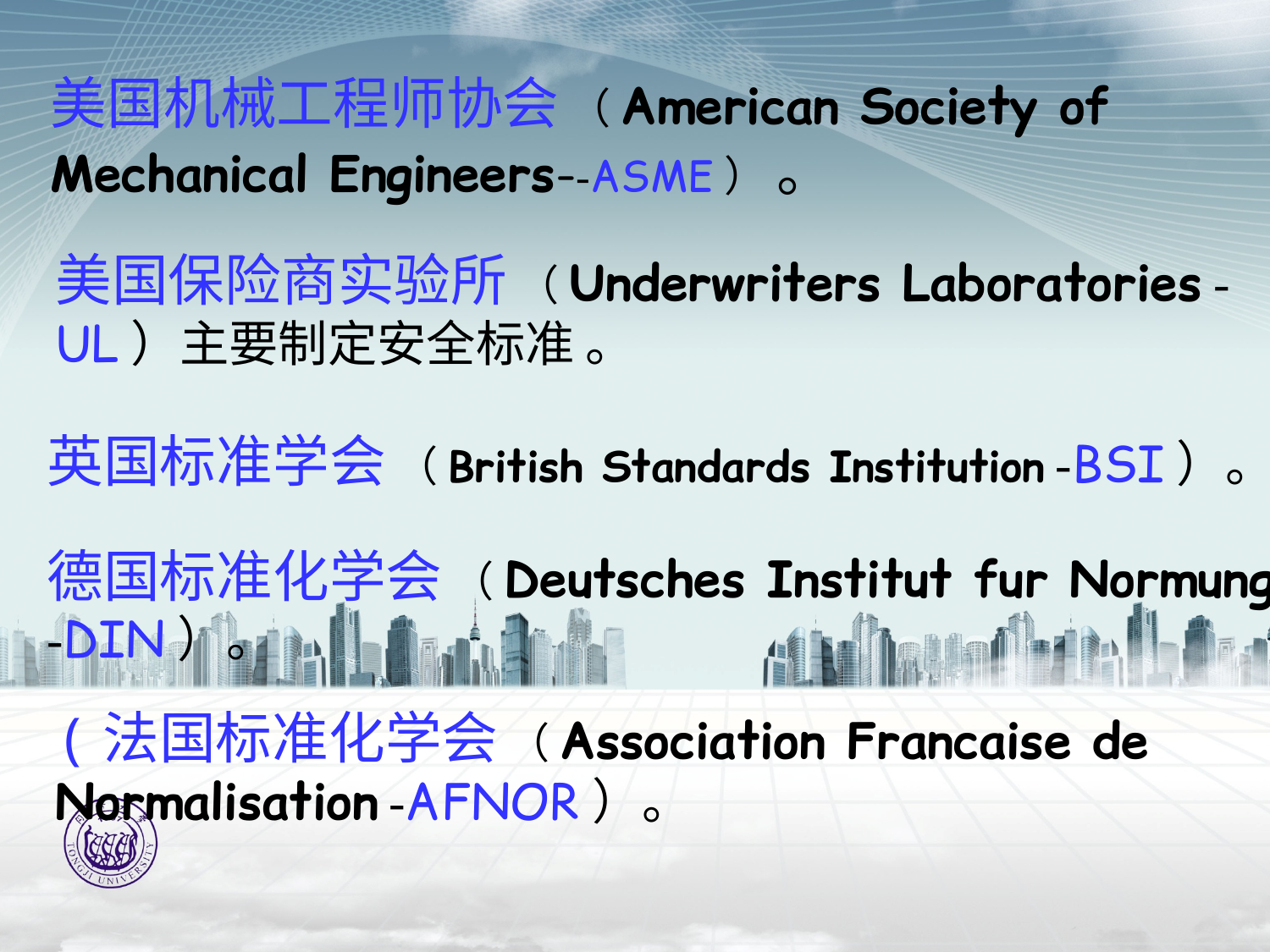

美国机械工程师协会 （American Society of Mechanical Engineers--ASME） 。
美国保险商实验所 （Underwriters Laboratories -UL）主要制定安全标准 。
英国标准学会 （British Standards Institution -BSI）。
德国标准化学会 （Deutsches Institut fur Normung -DIN）。
(法国标准化学会 （Association Francaise de Normalisation -AFNOR）。